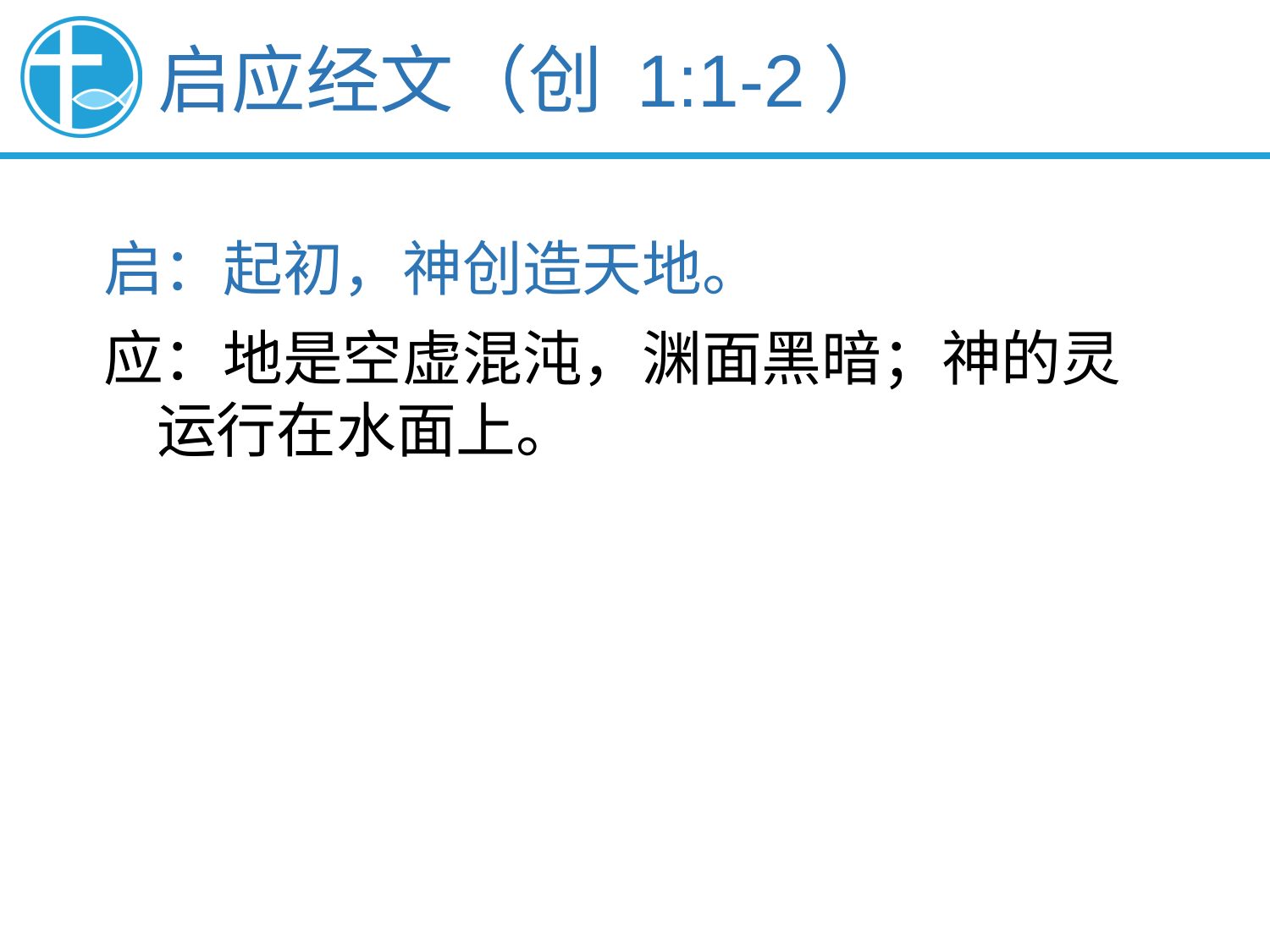

启应经文（创 1:1-2）
启：起初，神创造天地。
应：地是空虚混沌，渊面黑暗；神的灵
    运行在水面上。